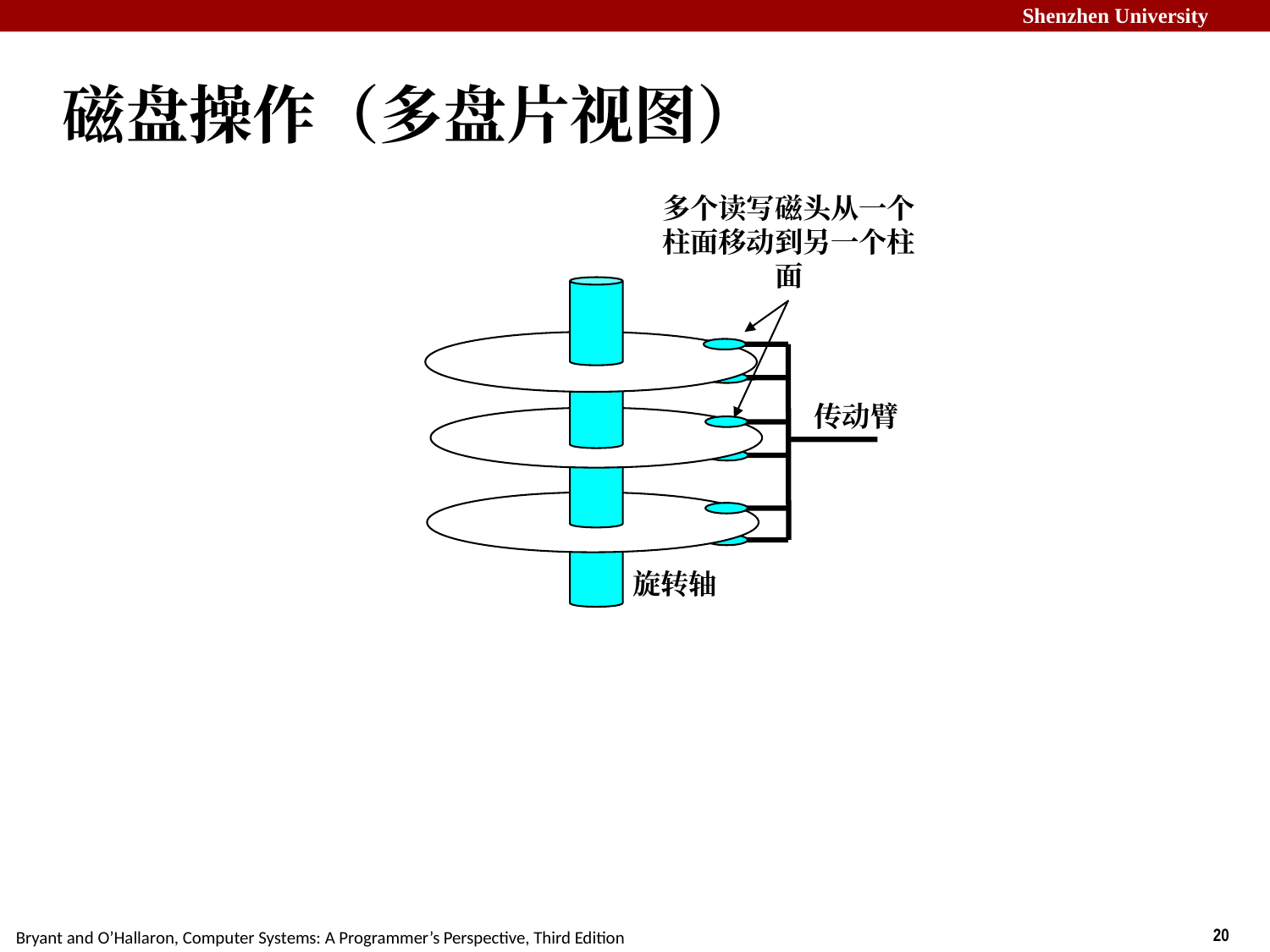

# 磁盘操作（多盘片视图）
多个读写磁头从一个柱面移动到另一个柱面

传动臂

旋转轴